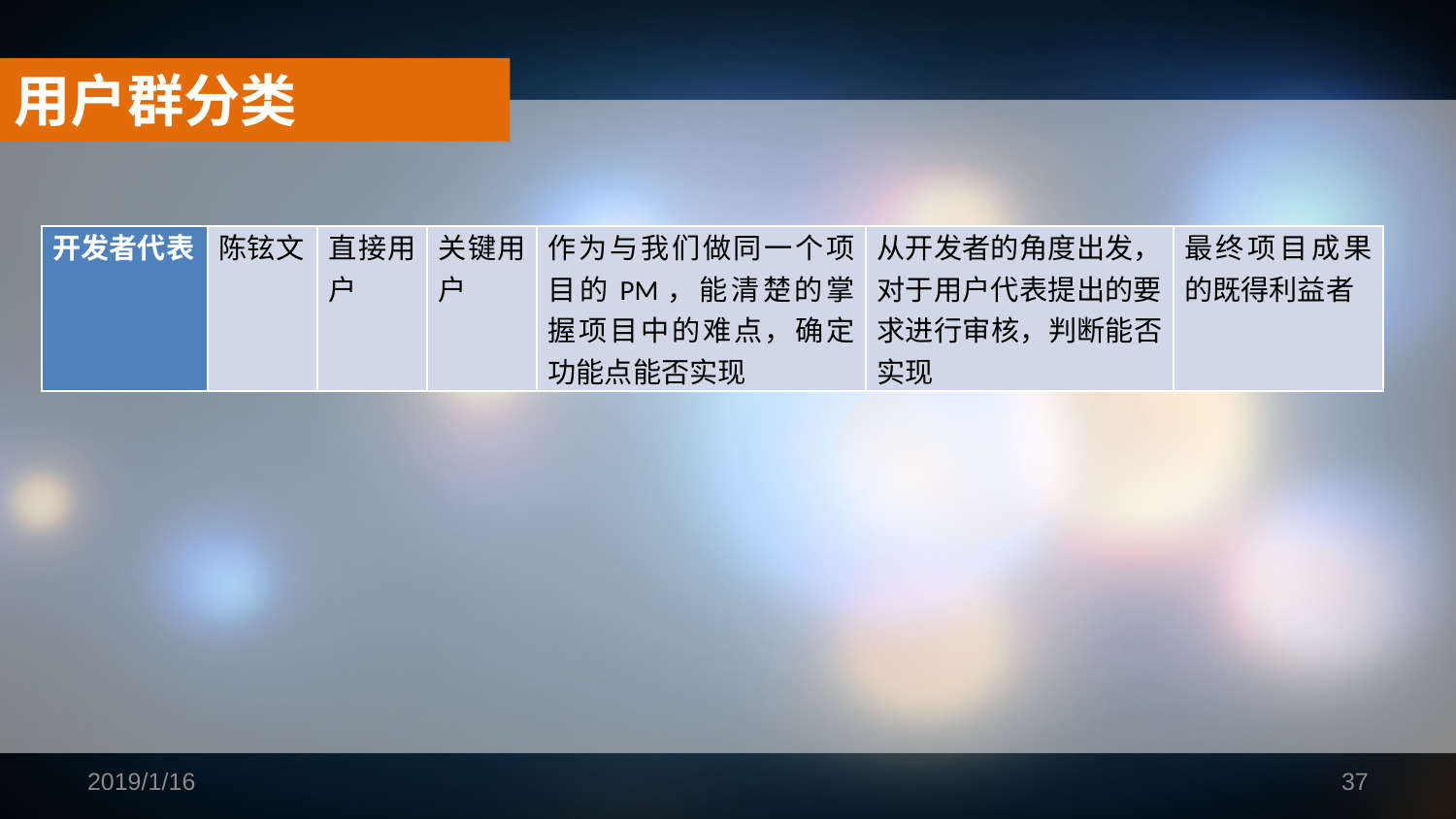

用户群分类

| 开发者代表 | 陈铉文 | 直接用户 | 关键用户 | 作为与我们做同一个项目的PM，能清楚的掌握项目中的难点，确定功能点能否实现 | 从开发者的角度出发，对于用户代表提出的要求进行审核，判断能否实现 | 最终项目成果的既得利益者 |
| --- | --- | --- | --- | --- | --- | --- |
2019/1/16
37